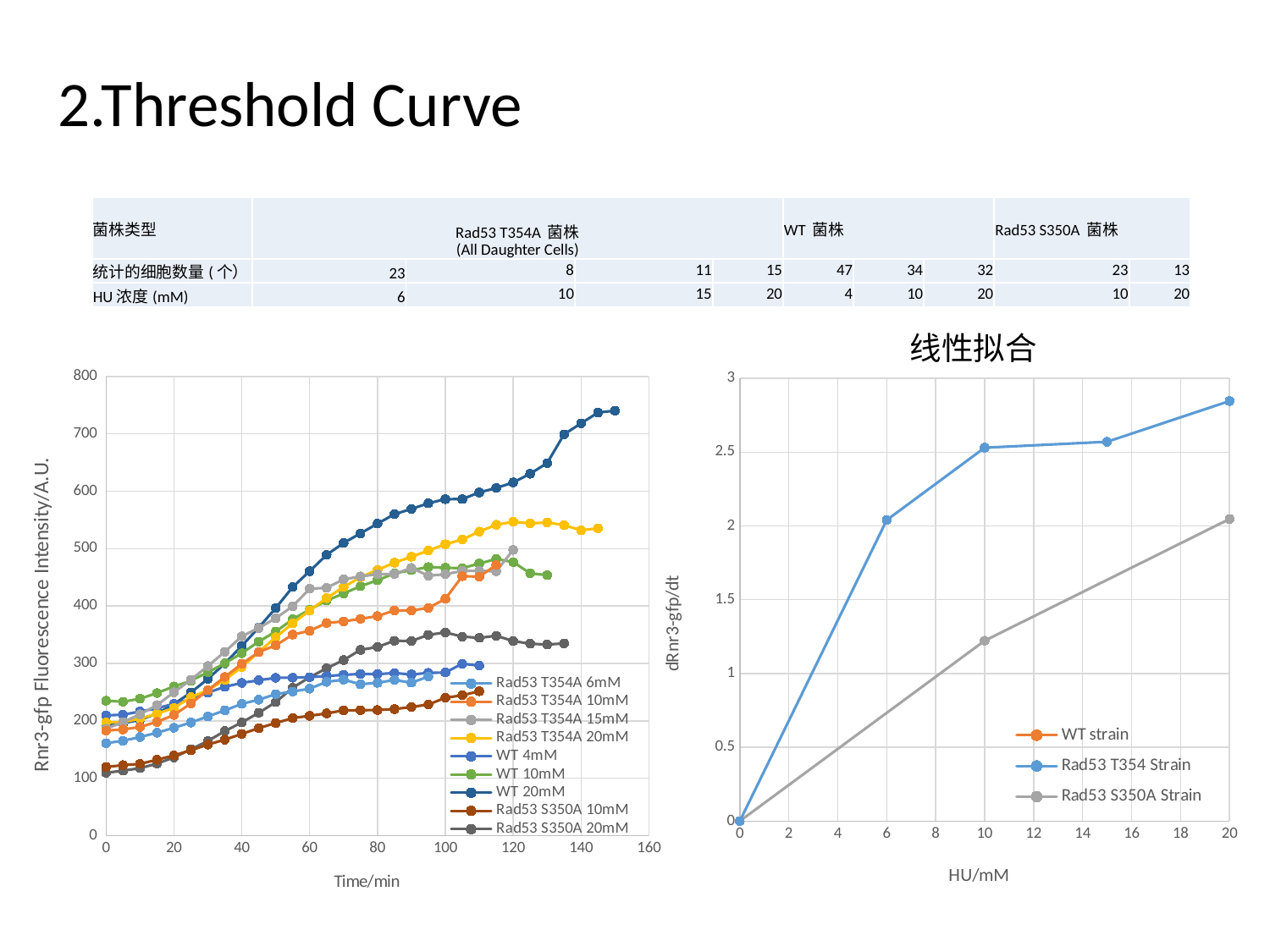

# 2.Threshold Curve
| 菌株类型 | Rad53 T354A 菌株 (All Daughter Cells) |  |  |  | WT 菌株 |  |  | Rad53 S350A 菌株 |  |
| --- | --- | --- | --- | --- | --- | --- | --- | --- | --- |
| 统计的细胞数量(个） | 23 | 8 | 11 | 15 | 47 | 34 | 32 | 23 | 13 |
| HU浓度(mM) | 6 | 10 | 15 | 20 | 4 | 10 | 20 | 10 | 20 |

### Chart

| Category |  |  |  |  |  |  |  |  |  |
|---|---|---|---|---|---|---|---|---|---|

### Chart

| Category |  |  |  |
|---|---|---|---|
线性拟合